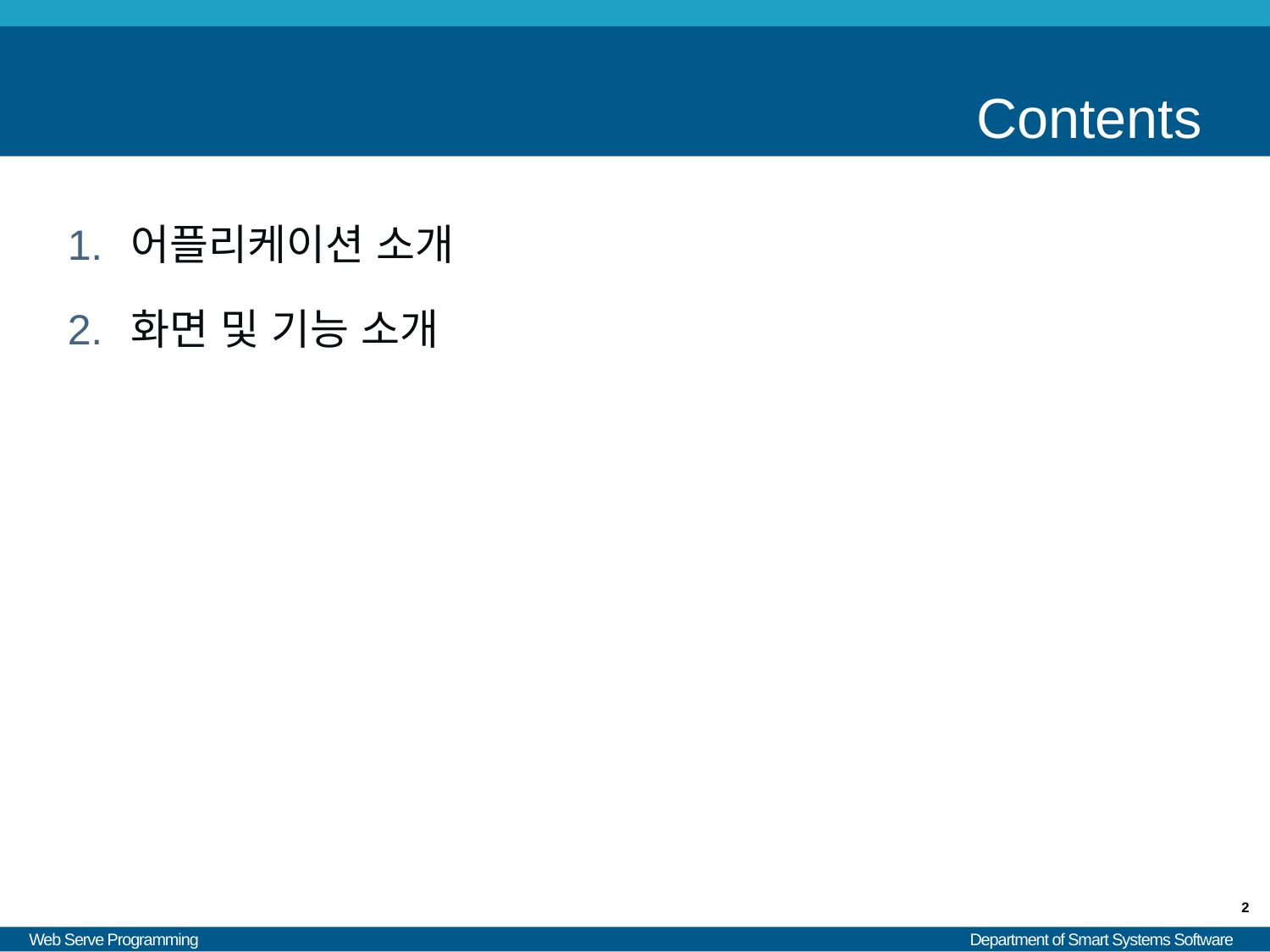

# Contents
어플리케이션 소개
화면 및 기능 소개
2